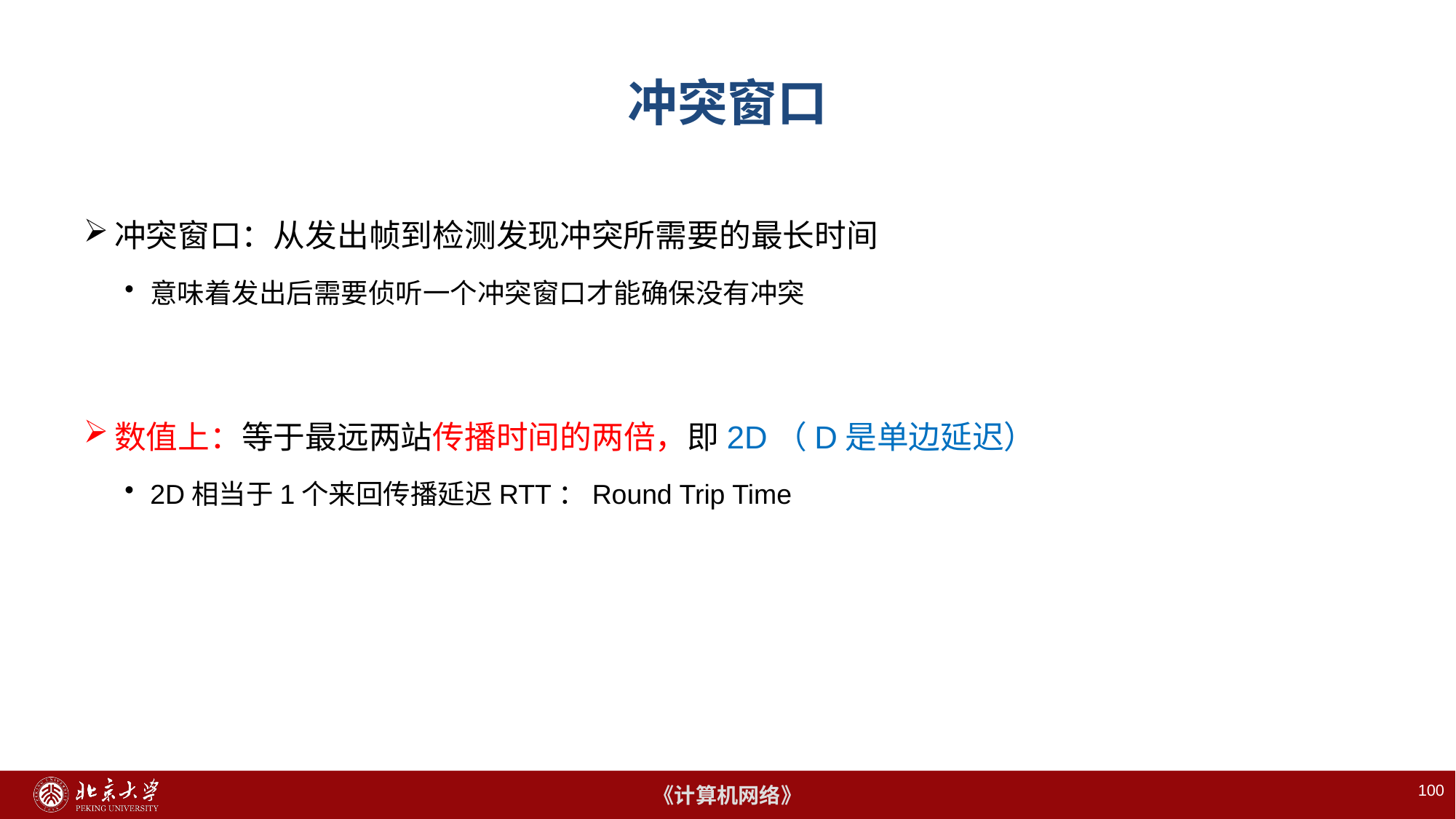

# 冲突窗口
冲突窗口：从发出帧到检测发现冲突所需要的最长时间
意味着发出后需要侦听一个冲突窗口才能确保没有冲突

数值上：等于最远两站传播时间的两倍，即2D（D是单边延迟）
2D相当于1个来回传播延迟RTT：Round Trip Time
100